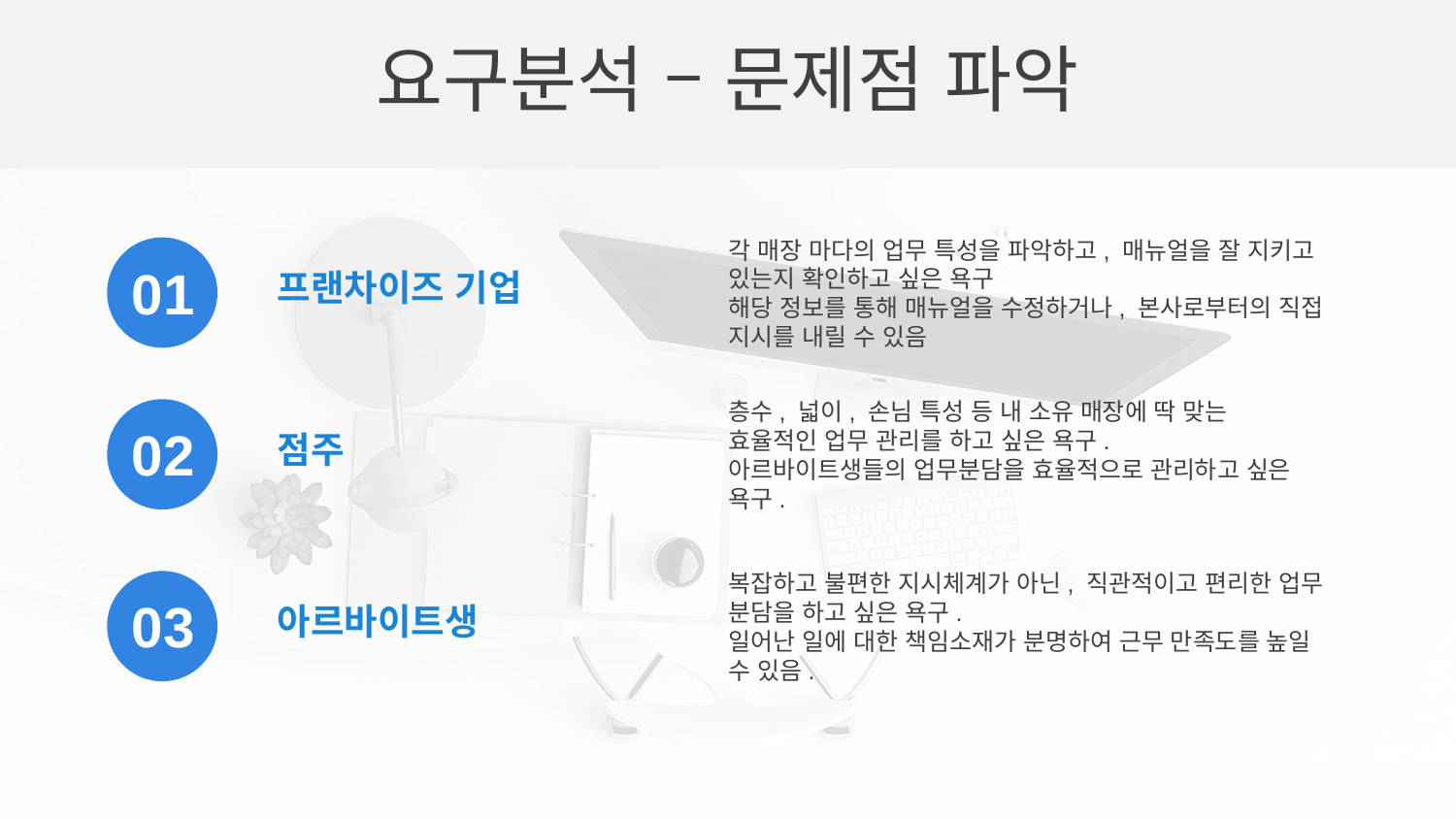

요구분석 – 문제점 파악
각 매장 마다의 업무 특성을 파악하고, 매뉴얼을 잘 지키고 있는지 확인하고 싶은 욕구
해당 정보를 통해 매뉴얼을 수정하거나, 본사로부터의 직접 지시를 내릴 수 있음
프랜차이즈 기업

01
층수, 넓이, 손님 특성 등 내 소유 매장에 딱 맞는
효율적인 업무 관리를 하고 싶은 욕구.
아르바이트생들의 업무분담을 효율적으로 관리하고 싶은 욕구.
점주

02
복잡하고 불편한 지시체계가 아닌, 직관적이고 편리한 업무 분담을 하고 싶은 욕구.
일어난 일에 대한 책임소재가 분명하여 근무 만족도를 높일 수 있음.
아르바이트생

03